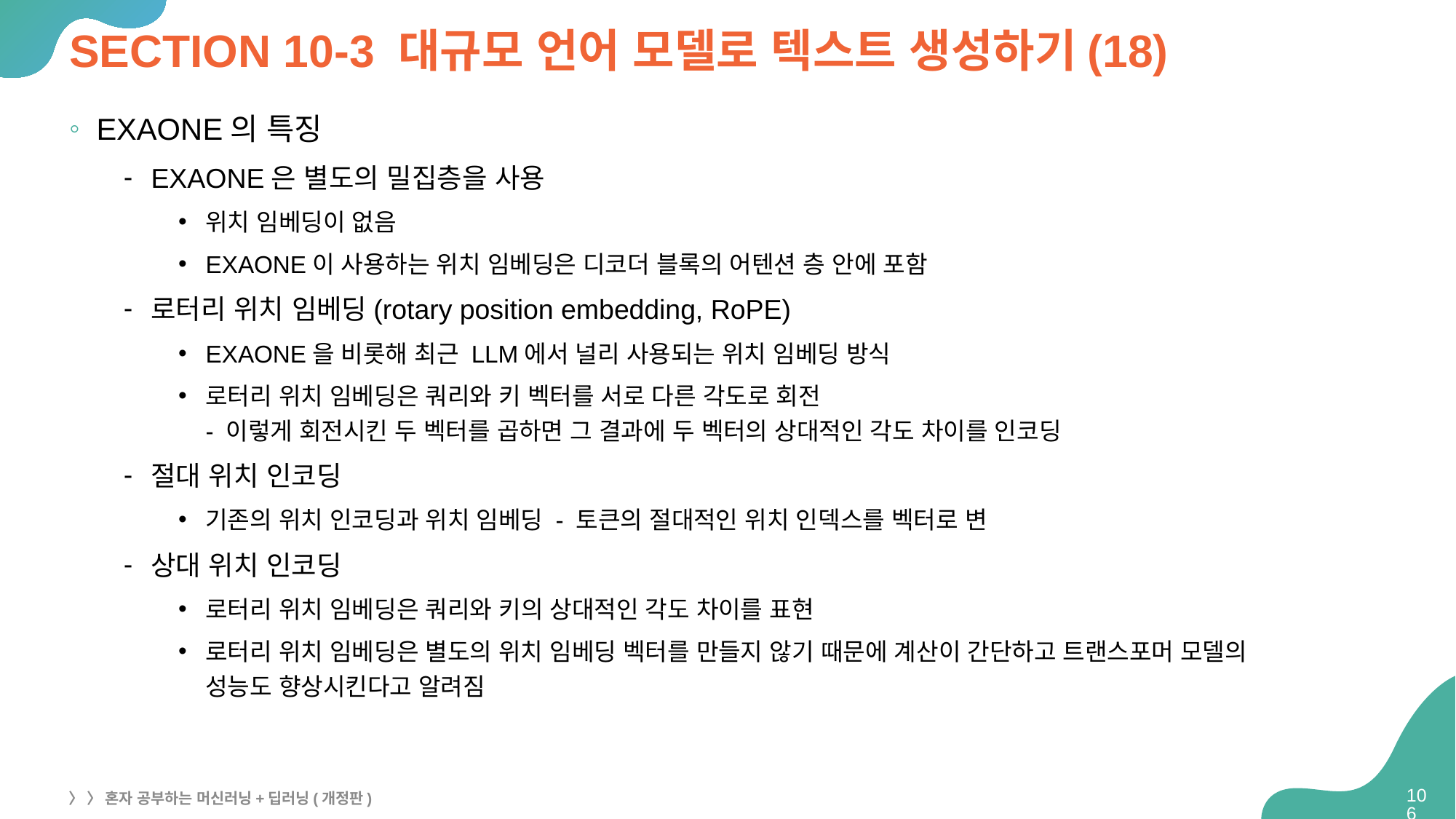

# SECTION 10-3 대규모 언어 모델로 텍스트 생성하기(18)
EXAONE의 특징
EXAONE은 별도의 밀집층을 사용
위치 임베딩이 없음
EXAONE이 사용하는 위치 임베딩은 디코더 블록의 어텐션 층 안에 포함
로터리 위치 임베딩(rotary position embedding, RoPE)
EXAONE을 비롯해 최근 LLM에서 널리 사용되는 위치 임베딩 방식
로터리 위치 임베딩은 쿼리와 키 벡터를 서로 다른 각도로 회전
- 이렇게 회전시킨 두 벡터를 곱하면 그 결과에 두 벡터의 상대적인 각도 차이를 인코딩
절대 위치 인코딩
기존의 위치 인코딩과 위치 임베딩 - 토큰의 절대적인 위치 인덱스를 벡터로 변
상대 위치 인코딩
로터리 위치 임베딩은 쿼리와 키의 상대적인 각도 차이를 표현
로터리 위치 임베딩은 별도의 위치 임베딩 벡터를 만들지 않기 때문에 계산이 간단하고 트랜스포머 모델의
성능도 향상시킨다고 알려짐
106
〉 〉 혼자 공부하는 머신러닝+딥러닝(개정판)